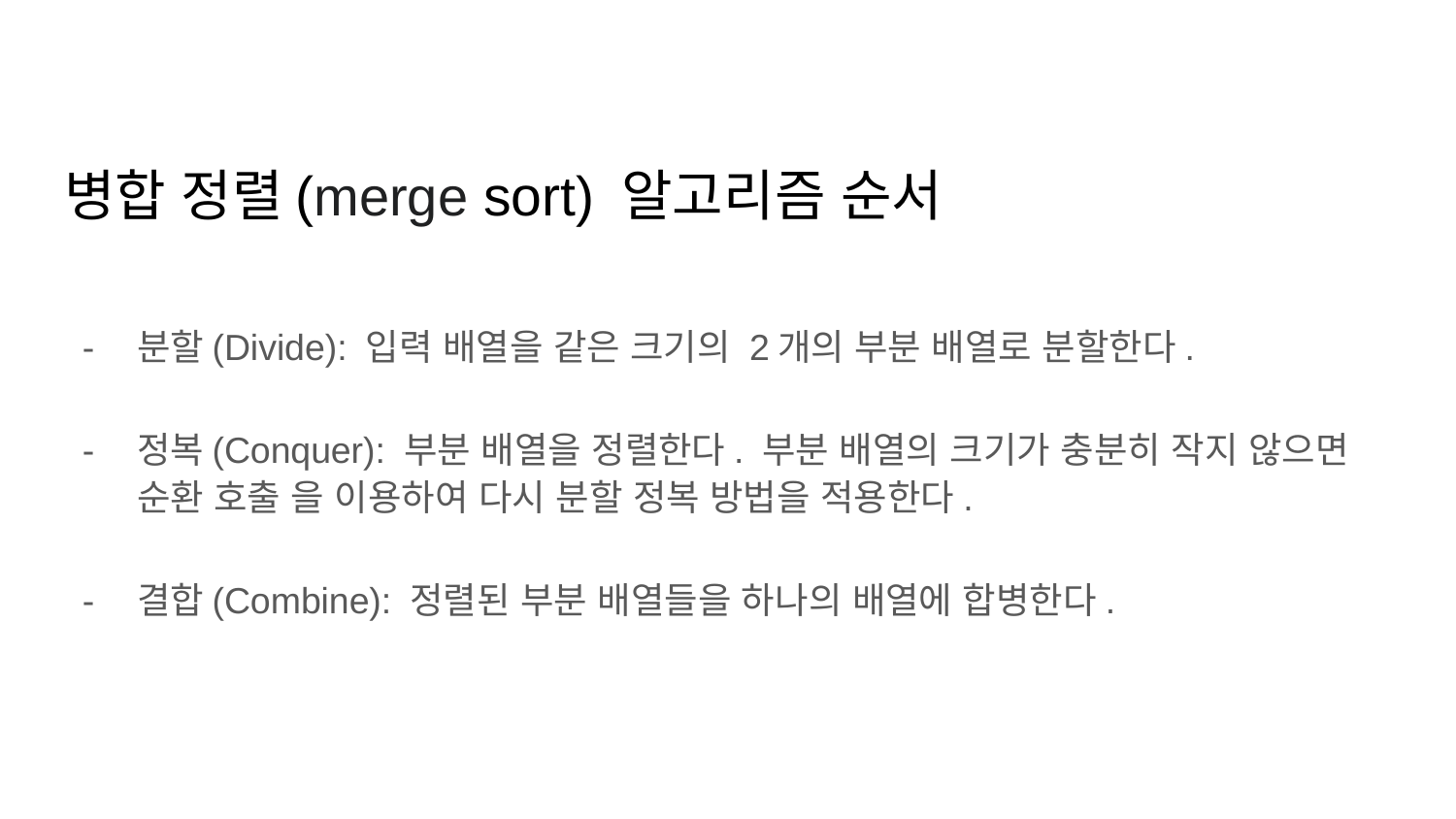

# 병합 정렬(merge sort) 알고리즘 순서

분할(Divide): 입력 배열을 같은 크기의 2개의 부분 배열로 분할한다.

정복(Conquer): 부분 배열을 정렬한다. 부분 배열의 크기가 충분히 작지 않으면 순환 호출 을 이용하여 다시 분할 정복 방법을 적용한다.

결합(Combine): 정렬된 부분 배열들을 하나의 배열에 합병한다.